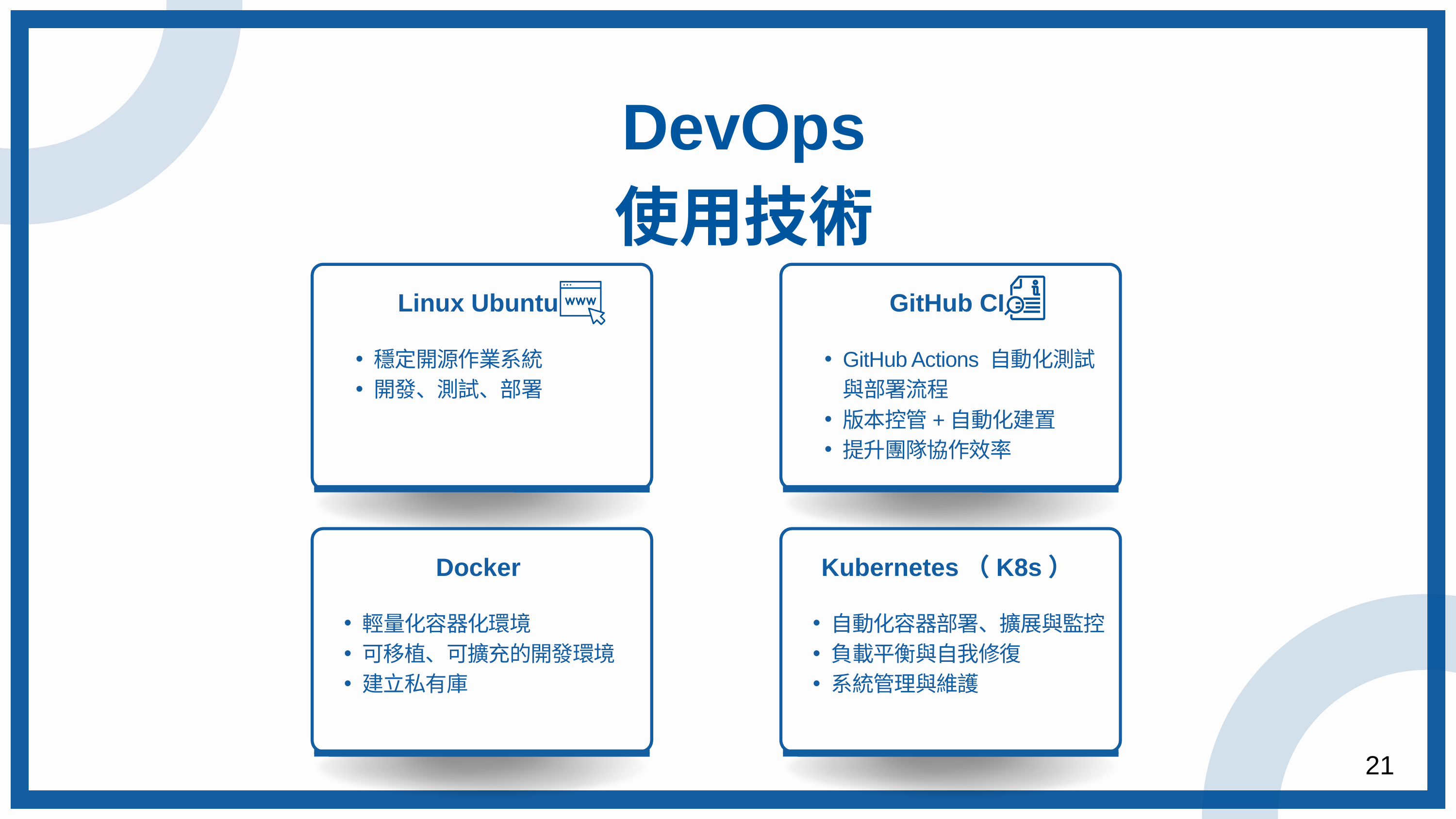

DevOps
使用技術

Linux Ubuntu
穩定開源作業系統
開發、測試、部署

GitHub CI
GitHub Actions 自動化測試與部署流程
版本控管+自動化建置
提升團隊協作效率

Docker
輕量化容器化環境
可移植、可擴充的開發環境
建立私有庫

Kubernetes（K8s）
自動化容器部署、擴展與監控
負載平衡與自我修復
系統管理與維護

21